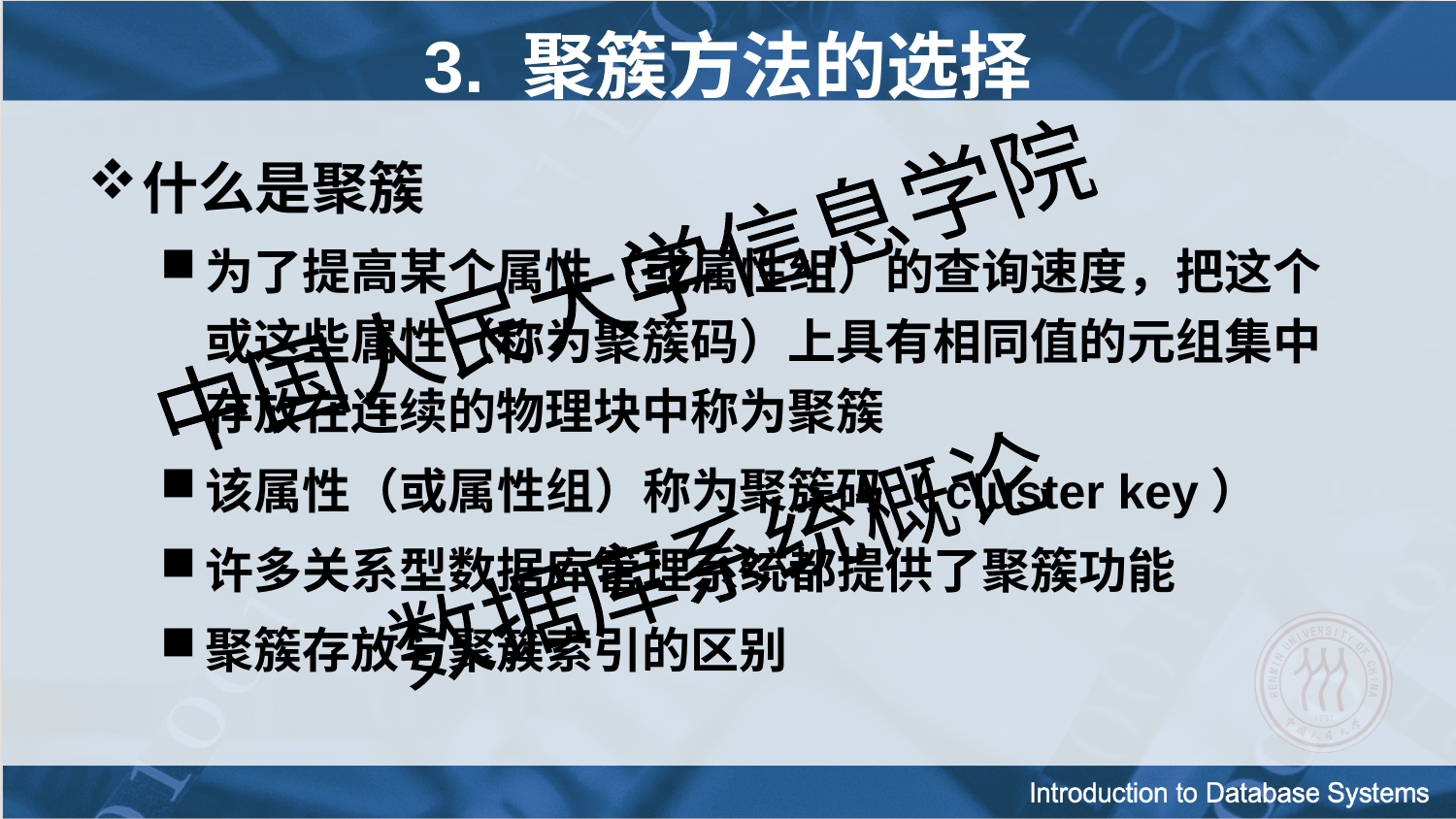

3. 聚簇方法的选择
什么是聚簇
为了提高某个属性（或属性组）的查询速度，把这个或这些属性（称为聚簇码）上具有相同值的元组集中存放在连续的物理块中称为聚簇
该属性（或属性组）称为聚簇码（cluster key）
许多关系型数据库管理系统都提供了聚簇功能
聚簇存放与聚簇索引的区别